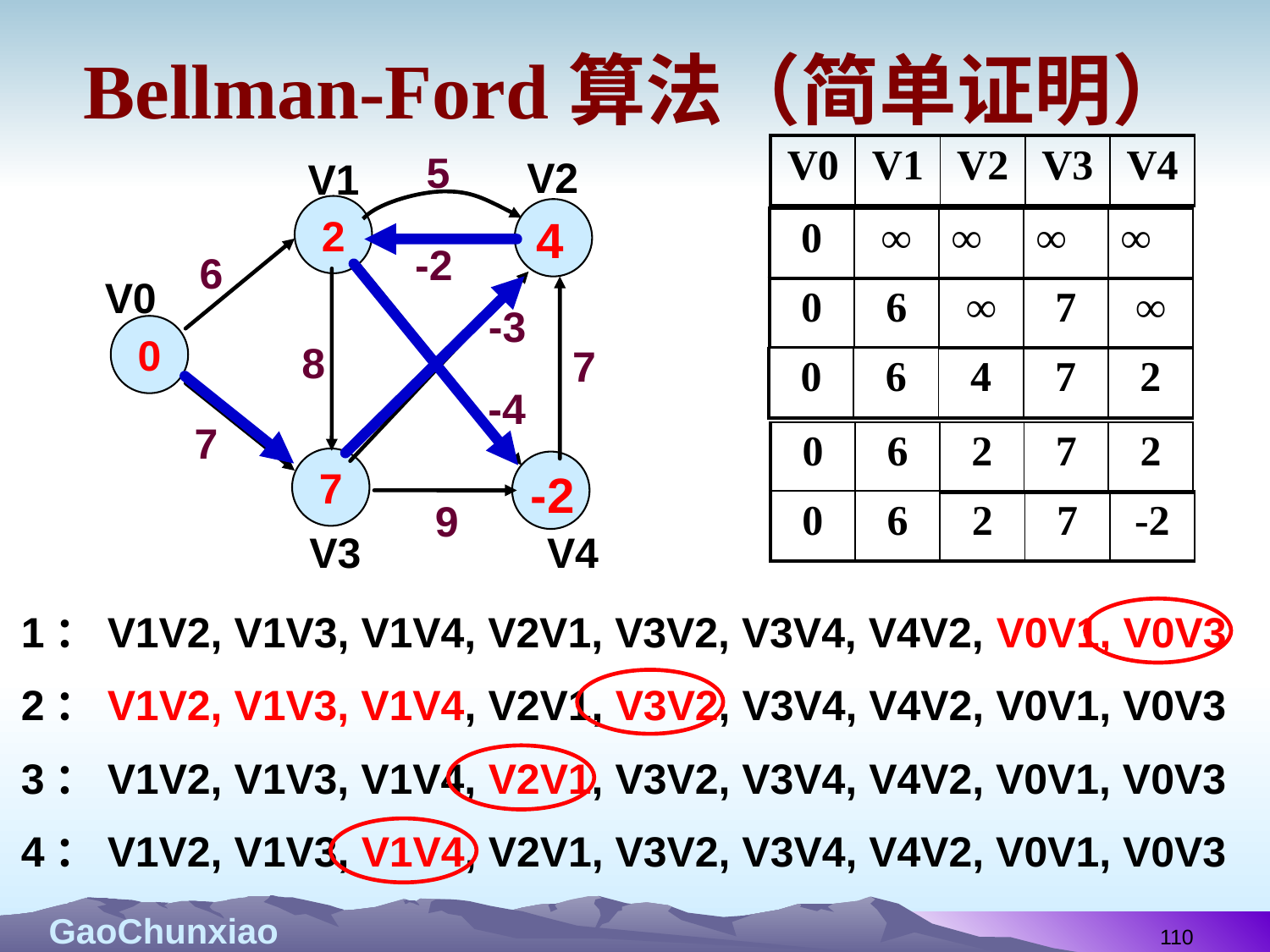

# Bellman-Ford算法（简单证明）
| V0 | V1 | V2 | V3 | V4 |
| --- | --- | --- | --- | --- |
5
V2
V1

2

-2

6

V0

-3
0
8
7
-4

7
7

9

V4
V3
4
| 0 | ∞ | ∞ | ∞ | ∞ |
| --- | --- | --- | --- | --- |

| 0 | 6 | ∞ | 7 | ∞ |
| --- | --- | --- | --- | --- |
| 0 | 6 | 4 | 7 | 2 |
| --- | --- | --- | --- | --- |

| 0 | 6 | 2 | 7 | 2 |
| --- | --- | --- | --- | --- |
-2
| 0 | 6 | 2 | 7 | -2 |
| --- | --- | --- | --- | --- |

1：V1V2, V1V3, V1V4, V2V1, V3V2, V3V4, V4V2, V0V1, V0V3

2：V1V2, V1V3, V1V4, V2V1, V3V2, V3V4, V4V2, V0V1, V0V3

3：V1V2, V1V3, V1V4, V2V1, V3V2, V3V4, V4V2, V0V1, V0V3

4：V1V2, V1V3, V1V4, V2V1, V3V2, V3V4, V4V2, V0V1, V0V3
110